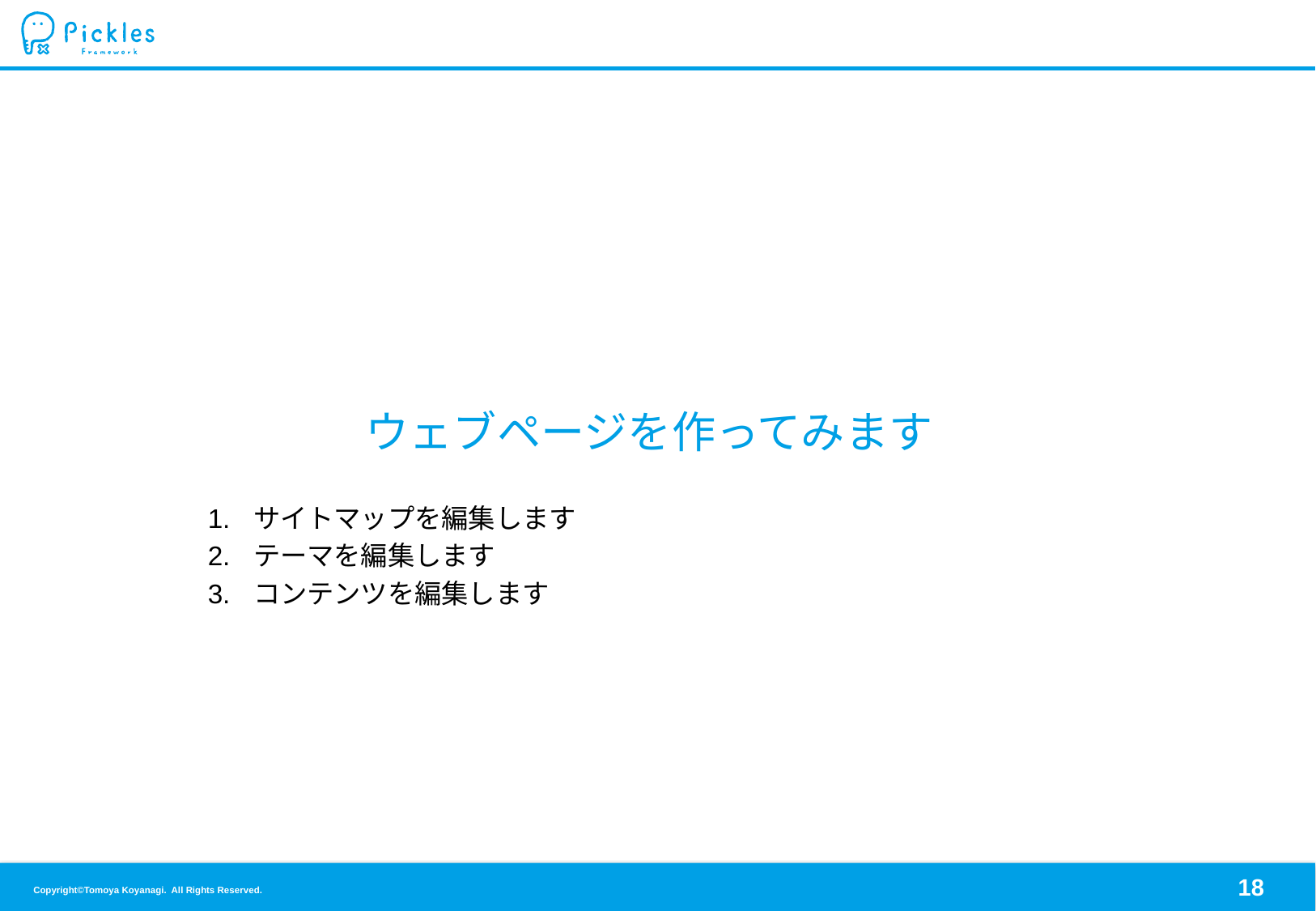

# ウェブページを作ってみます
サイトマップを編集します
テーマを編集します
コンテンツを編集します
18